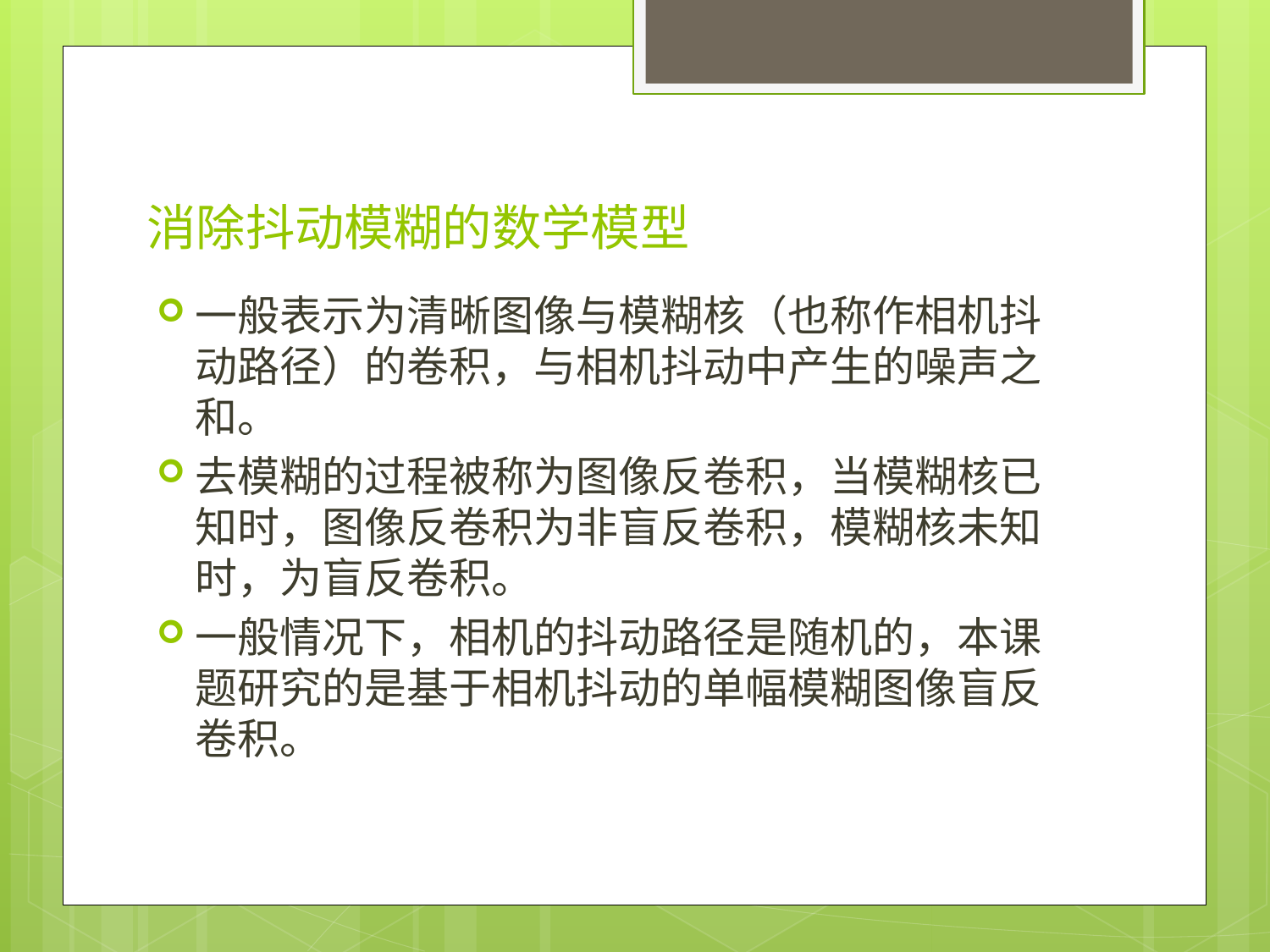

# 消除抖动模糊的数学模型
一般表示为清晰图像与模糊核（也称作相机抖动路径）的卷积，与相机抖动中产生的噪声之和。
去模糊的过程被称为图像反卷积，当模糊核已知时，图像反卷积为非盲反卷积，模糊核未知时，为盲反卷积。
一般情况下，相机的抖动路径是随机的，本课题研究的是基于相机抖动的单幅模糊图像盲反卷积。